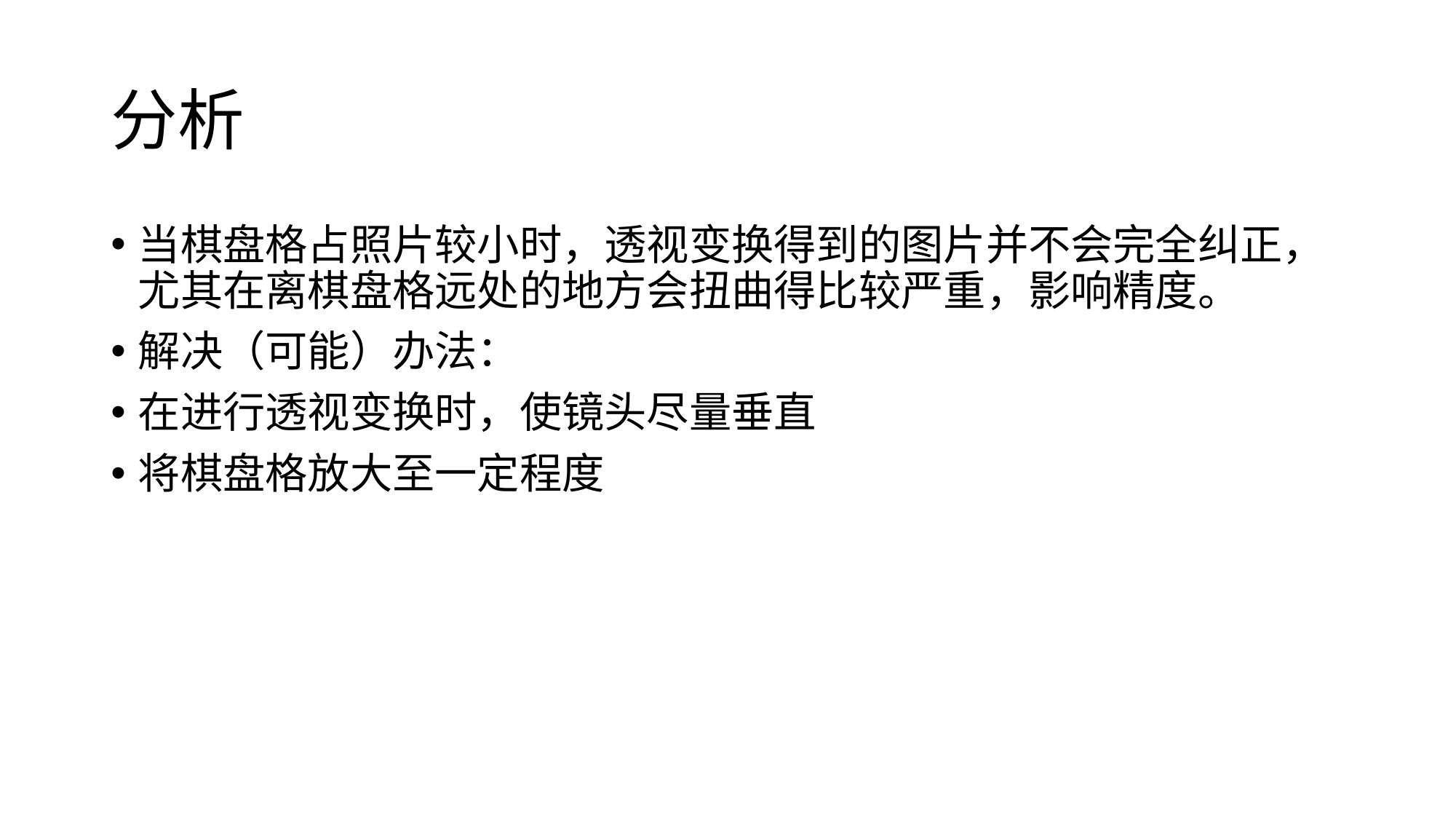

# 分析
当棋盘格占照片较小时，透视变换得到的图片并不会完全纠正，尤其在离棋盘格远处的地方会扭曲得比较严重，影响精度。
解决（可能）办法：
在进行透视变换时，使镜头尽量垂直
将棋盘格放大至一定程度